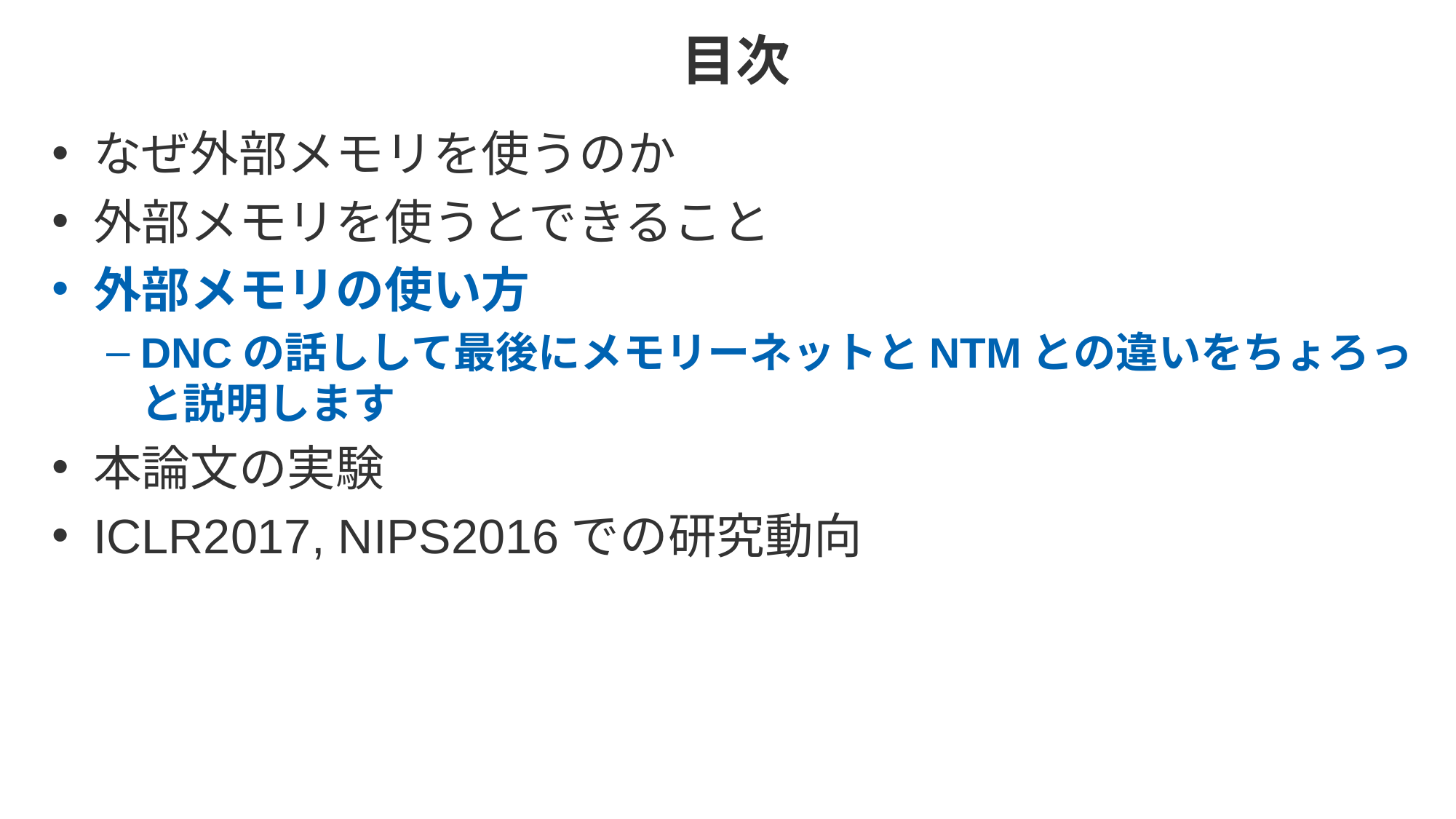

# 目次
なぜ外部メモリを使うのか
外部メモリを使うとできること
外部メモリの使い方
DNCの話しして最後にメモリーネットとNTMとの違いをちょろっと説明します
本論文の実験
ICLR2017, NIPS2016での研究動向